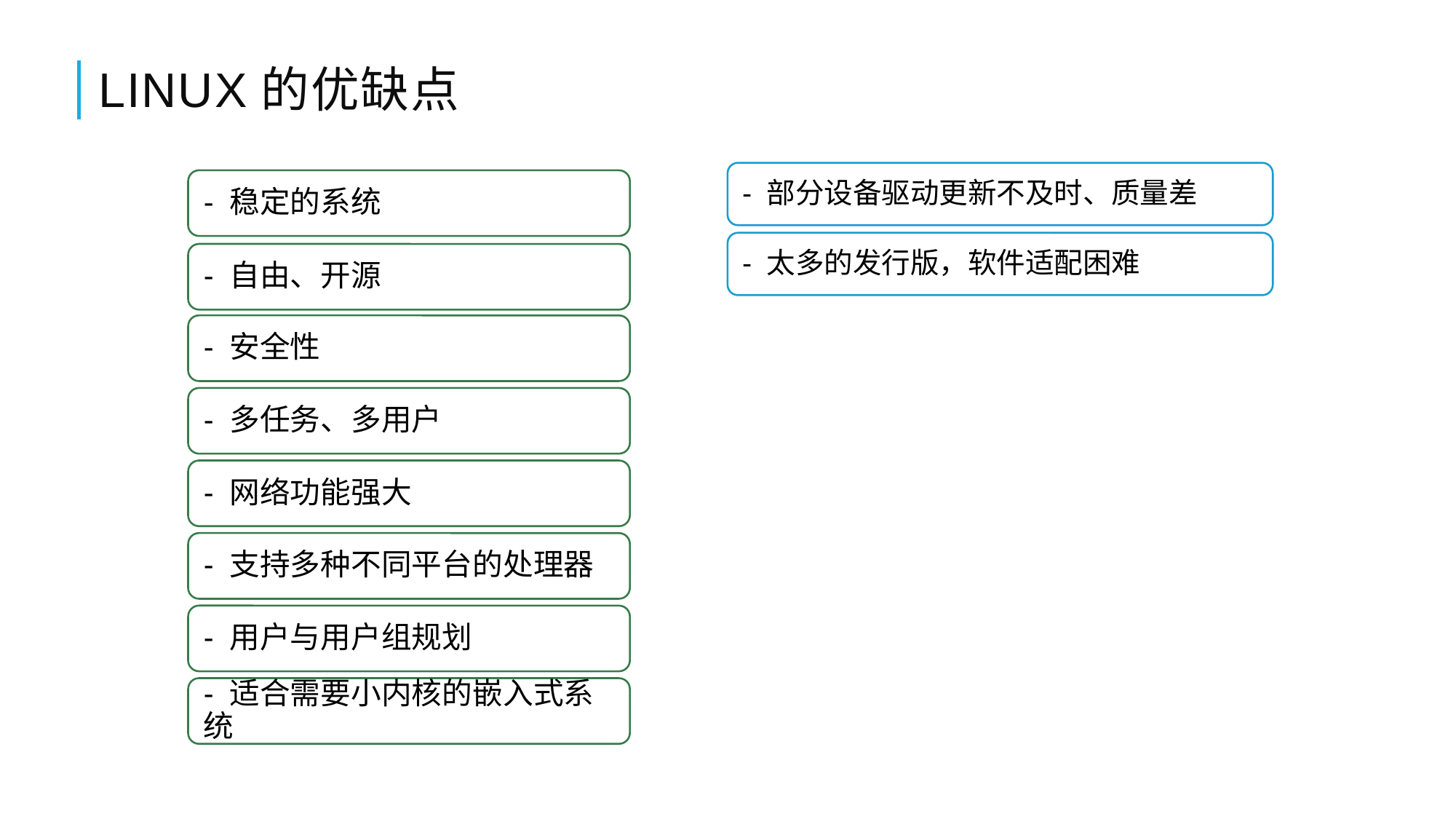

# Linux的优缺点
- 稳定的系统
- 自由、开源
- 安全性
- 多任务、多用户
- 网络功能强大
- 支持多种不同平台的处理器
- 用户与用户组规划
- 适合需要小内核的嵌入式系统
- 部分设备驱动更新不及时、质量差
- 太多的发行版，软件适配困难